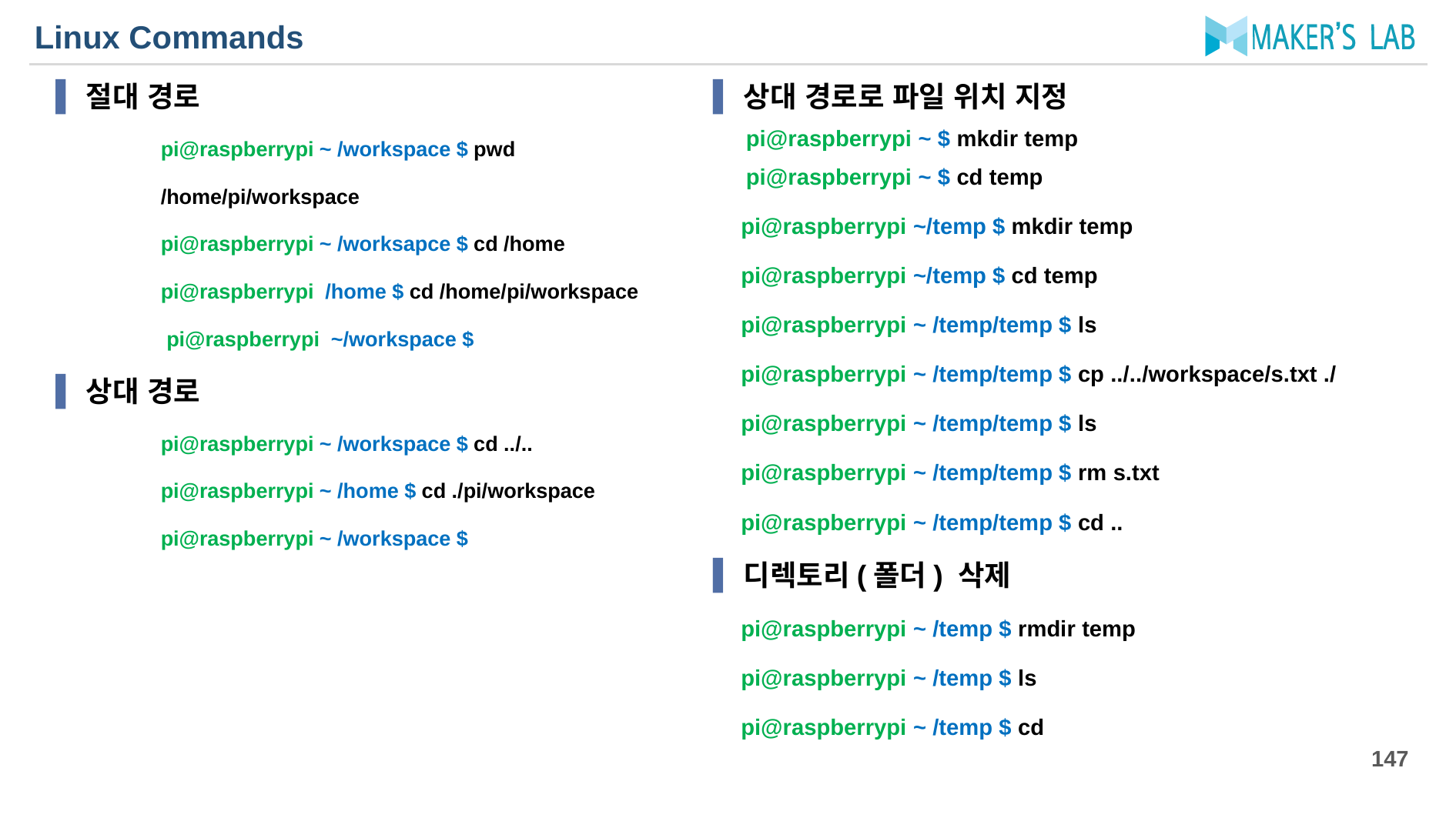

# Linux Commands
상대 경로로 파일 위치 지정
pi@raspberrypi ~ $ mkdir temp
pi@raspberrypi ~ $ cd temp
      pi@raspberrypi ~/temp $ mkdir temp
      pi@raspberrypi ~/temp $ cd temp
      pi@raspberrypi ~ /temp/temp $ ls
      pi@raspberrypi ~ /temp/temp $ cp ../../workspace/s.txt ./
      pi@raspberrypi ~ /temp/temp $ ls
      pi@raspberrypi ~ /temp/temp $ rm s.txt
      pi@raspberrypi ~ /temp/temp $ cd ..
디렉토리(폴더) 삭제
      pi@raspberrypi ~ /temp $ rmdir temp
      pi@raspberrypi ~ /temp $ ls
      pi@raspberrypi ~ /temp $ cd
절대 경로
	pi@raspberrypi ~ /workspace $ pwd
	/home/pi/workspace
	pi@raspberrypi ~ /worksapce $ cd /home
	pi@raspberrypi  /home $ cd /home/pi/workspace
	 pi@raspberrypi  ~/workspace $
상대 경로
	pi@raspberrypi ~ /workspace $ cd ../..
	pi@raspberrypi ~ /home $ cd ./pi/workspace
	pi@raspberrypi ~ /workspace $

147